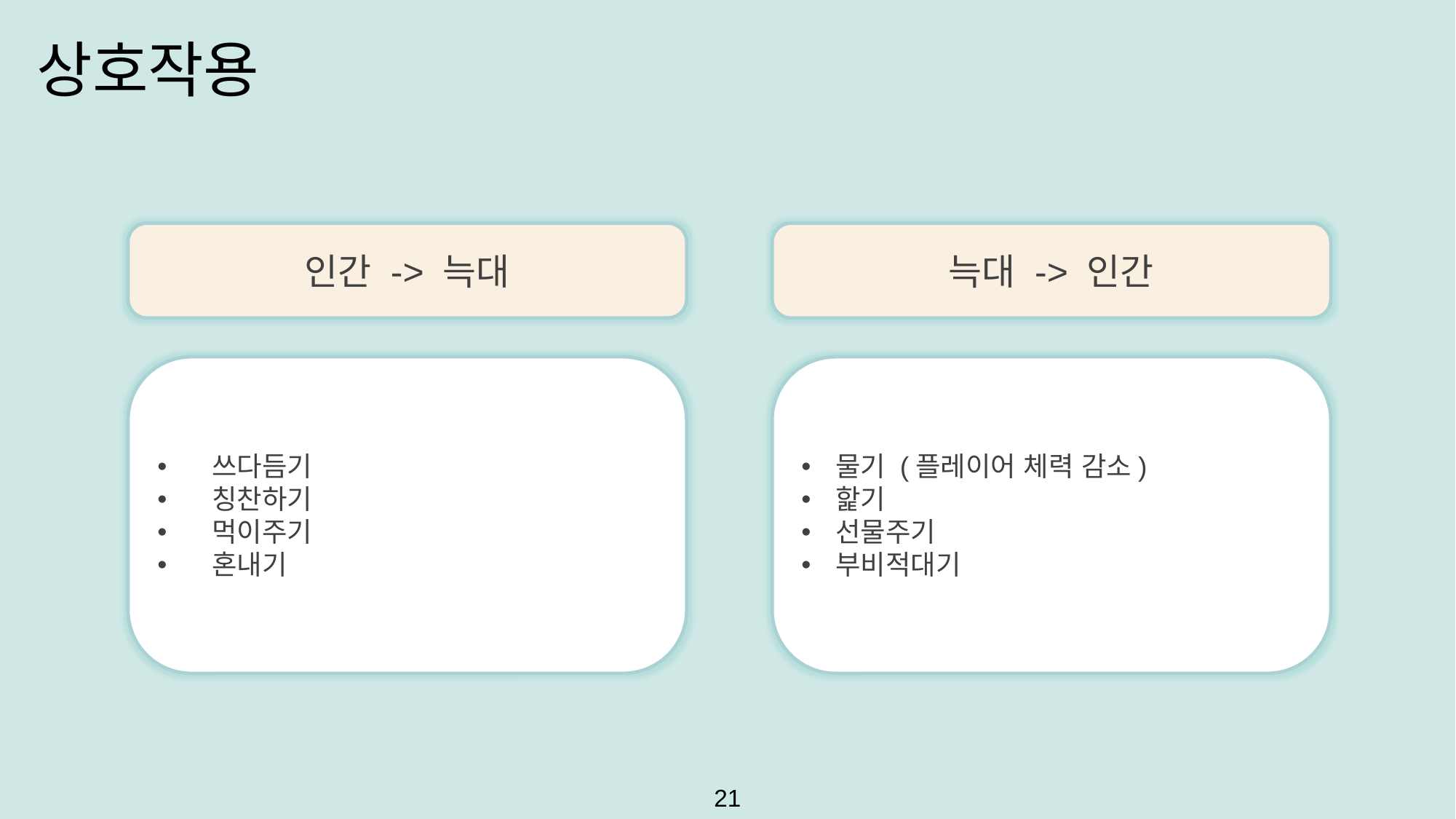

상호작용
인간 -> 늑대
늑대 -> 인간
쓰다듬기
칭찬하기
먹이주기
혼내기
물기 (플레이어 체력 감소)
핥기
선물주기
부비적대기
21